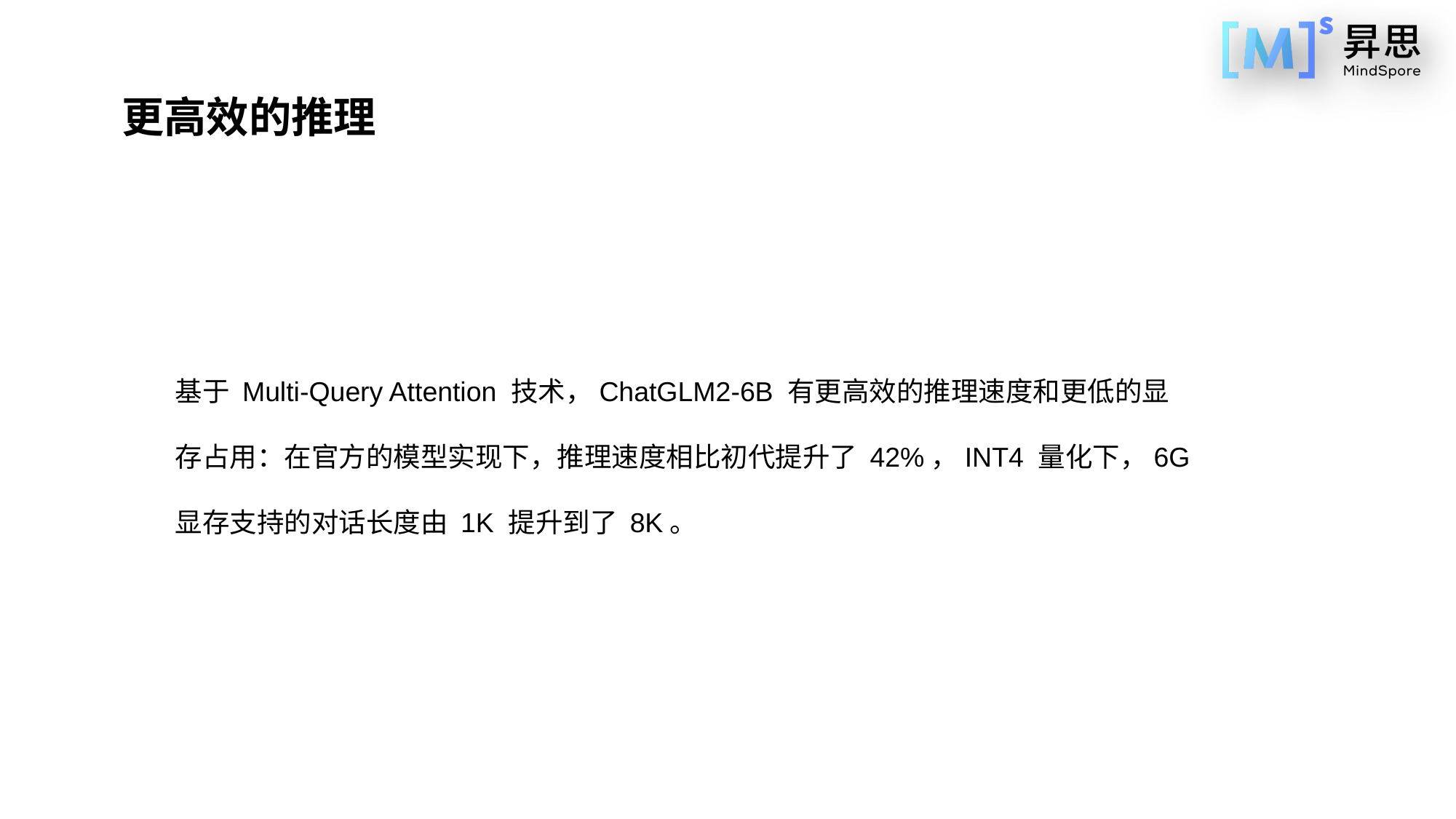

更高效的推理
基于 Multi-Query Attention 技术，ChatGLM2-6B 有更高效的推理速度和更低的显存占用：在官方的模型实现下，推理速度相比初代提升了 42%，INT4 量化下，6G 显存支持的对话长度由 1K 提升到了 8K。